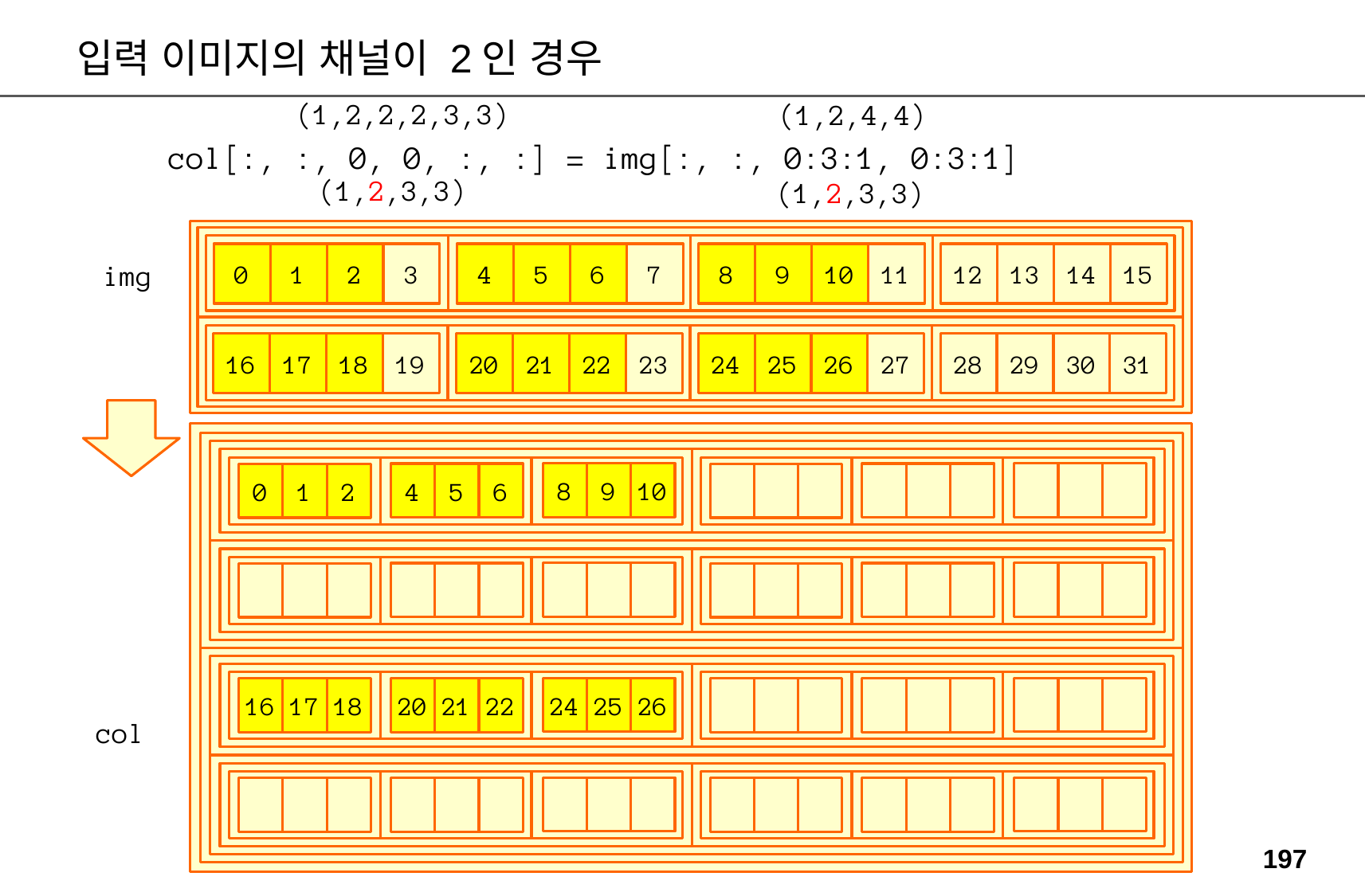

입력 이미지의 채널이 2인 경우
(1,2,2,2,3,3)
(1,2,4,4)
col[:, :, 0, 0, :, :] = img[:, :, 0:3:1, 0:3:1]
(1,2,3,3)
(1,2,3,3)

0
1
2
3
4
5
6
7
8
9
10
11
12
13
14
15
img

16
17
18
19
20
21
22
23
24
25
26
27
28
29
30
31

10

9

8

6

5

4

2

1

0

26

25

24

22

21

20

18

17

16

col